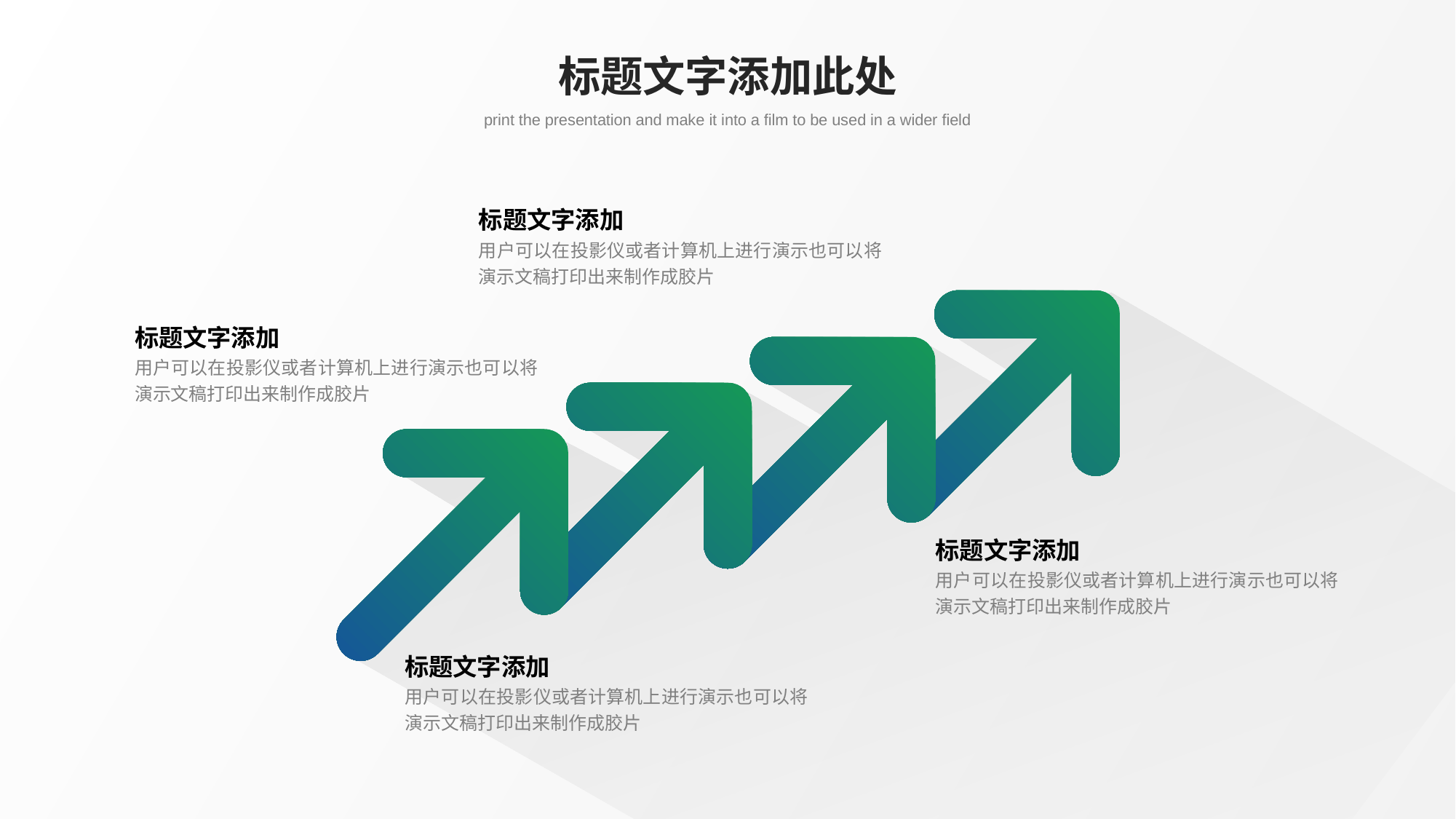

标题文字添加此处
print the presentation and make it into a film to be used in a wider field
标题文字添加
用户可以在投影仪或者计算机上进行演示也可以将演示文稿打印出来制作成胶片

标题文字添加
用户可以在投影仪或者计算机上进行演示也可以将演示文稿打印出来制作成胶片

标题文字添加
用户可以在投影仪或者计算机上进行演示也可以将演示文稿打印出来制作成胶片
标题文字添加
用户可以在投影仪或者计算机上进行演示也可以将演示文稿打印出来制作成胶片